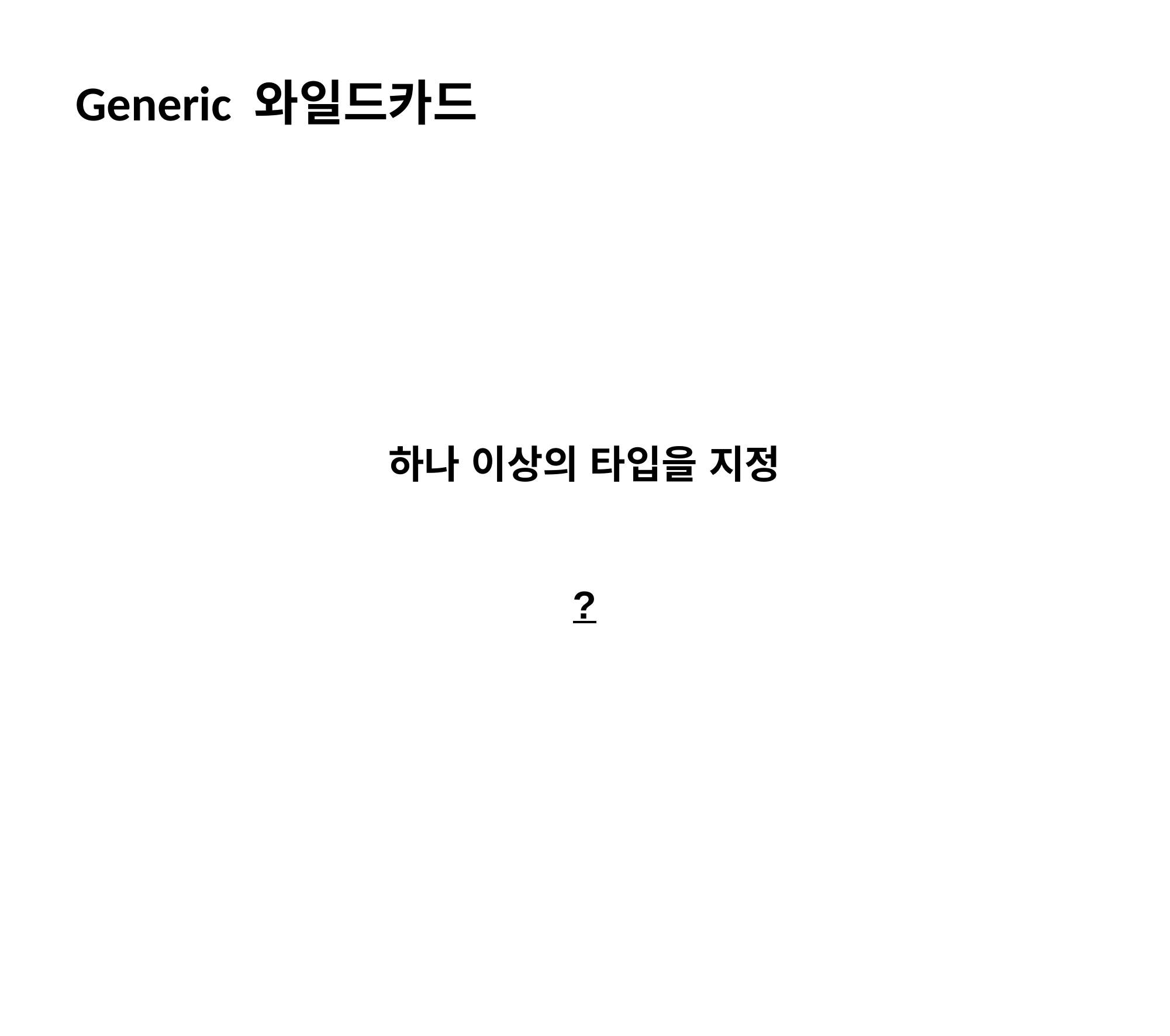

Generic 와일드카드
하나 이상의 타입을 지정

?